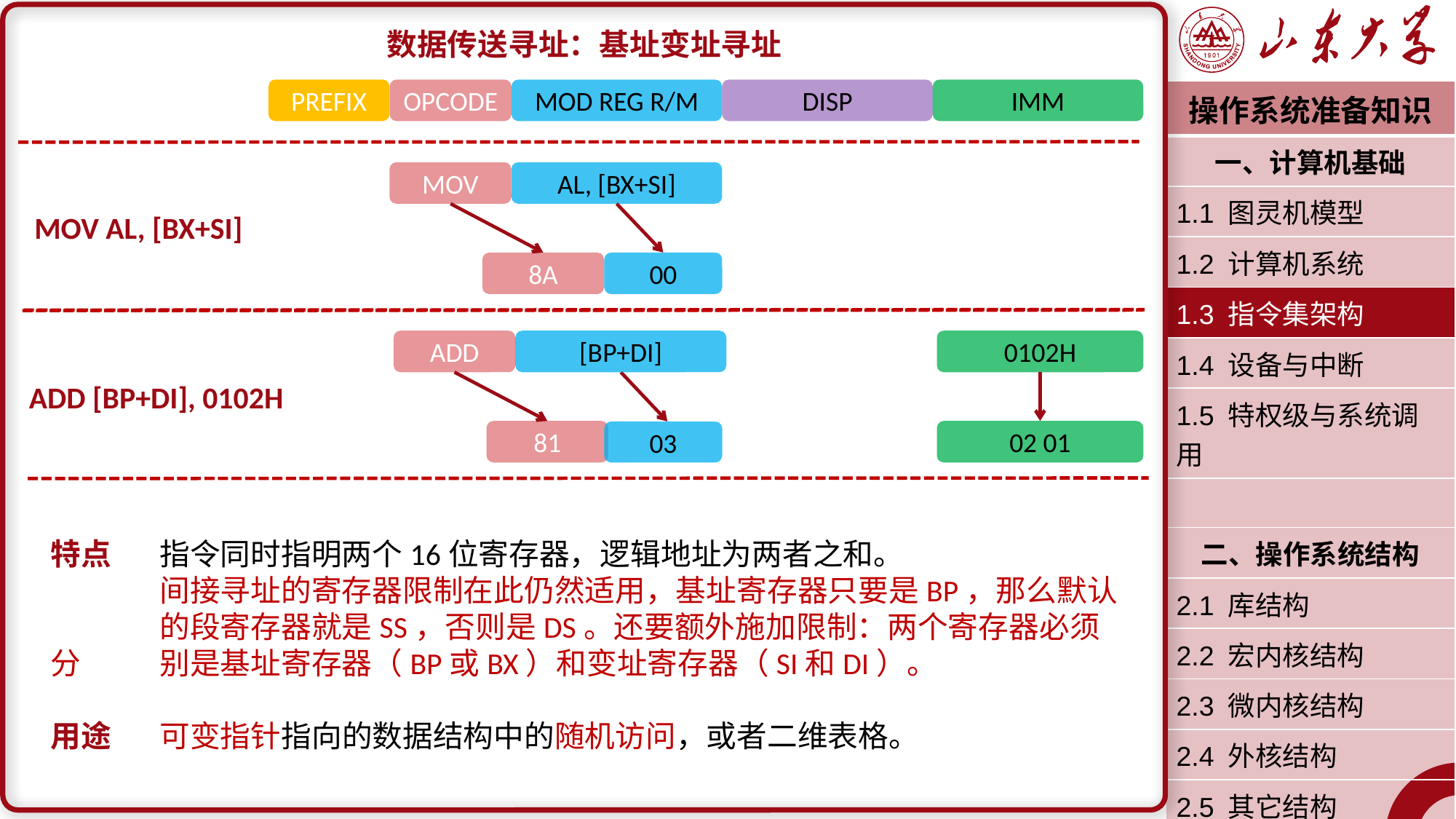

数据传送寻址：基址变址寻址

特点	指令同时指明两个16位寄存器，逻辑地址为两者之和。
	间接寻址的寄存器限制在此仍然适用，基址寄存器只要是BP，那么默认	的段寄存器就是SS，否则是DS。还要额外施加限制：两个寄存器必须分	别是基址寄存器（BP或BX）和变址寄存器（SI和DI）。

用途	可变指针指向的数据结构中的随机访问，或者二维表格。

PREFIX
OPCODE
MOD REG R/M
DISP
IMM
| 操作系统准备知识 |
| --- |
| 一、计算机基础 |
| 1.1 图灵机模型 |
| 1.2 计算机系统 |
| 1.3 指令集架构 |
| 1.4 设备与中断 |
| 1.5 特权级与系统调用 |
|  |
| 二、操作系统结构 |
| 2.1 库结构 |
| 2.2 宏内核结构 |
| 2.3 微内核结构 |
| 2.4 外核结构 |
| 2.5 其它结构 |
| 潘润宇 2023.02 |
MOV
AL, [BX+SI]
MOV AL, [BX+SI]
8A
00
ADD
[BP+DI]
0102H
ADD [BP+DI], 0102H
81
02 01
03